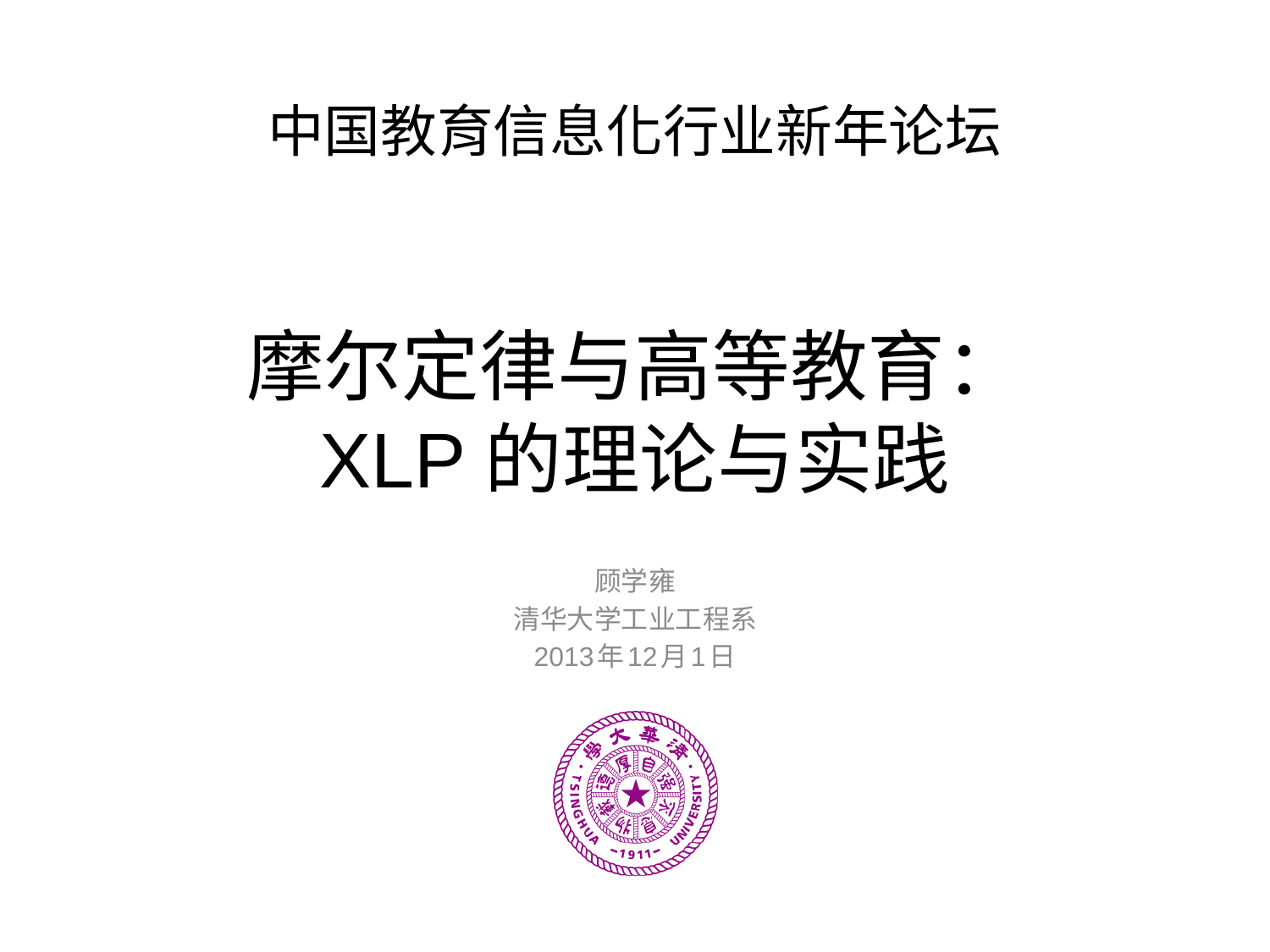

中国教育信息化行业新年论坛
# 摩尔定律与高等教育： XLP的理论与实践
顾学雍
清华大学工业工程系
2013年12月1日